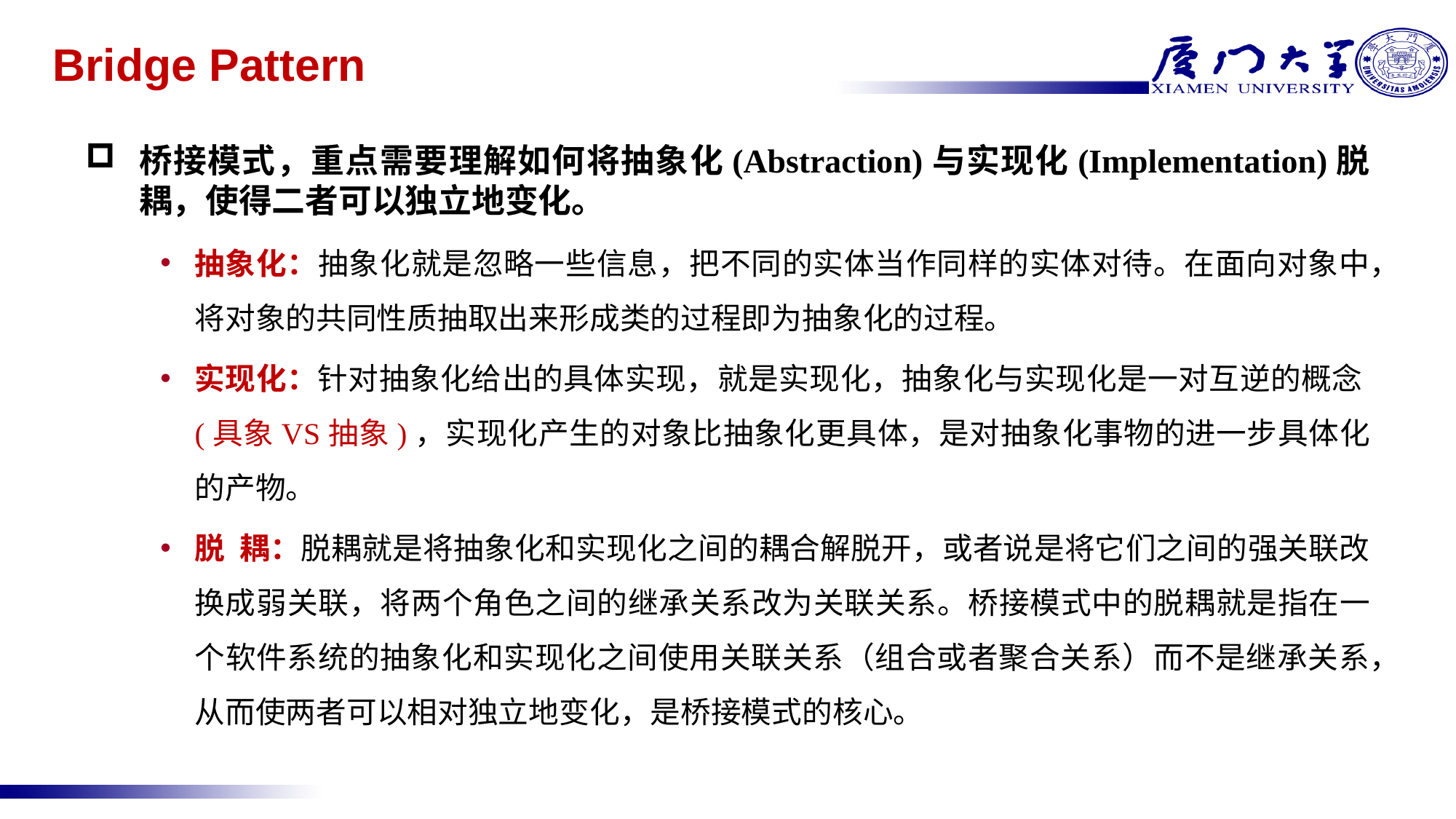

# Bridge Pattern
桥接模式，重点需要理解如何将抽象化(Abstraction)与实现化(Implementation)脱耦，使得二者可以独立地变化。
抽象化：抽象化就是忽略一些信息，把不同的实体当作同样的实体对待。在面向对象中，将对象的共同性质抽取出来形成类的过程即为抽象化的过程。
实现化：针对抽象化给出的具体实现，就是实现化，抽象化与实现化是一对互逆的概念(具象VS抽象)，实现化产生的对象比抽象化更具体，是对抽象化事物的进一步具体化的产物。
脱  耦：脱耦就是将抽象化和实现化之间的耦合解脱开，或者说是将它们之间的强关联改换成弱关联，将两个角色之间的继承关系改为关联关系。桥接模式中的脱耦就是指在一个软件系统的抽象化和实现化之间使用关联关系（组合或者聚合关系）而不是继承关系，从而使两者可以相对独立地变化，是桥接模式的核心。